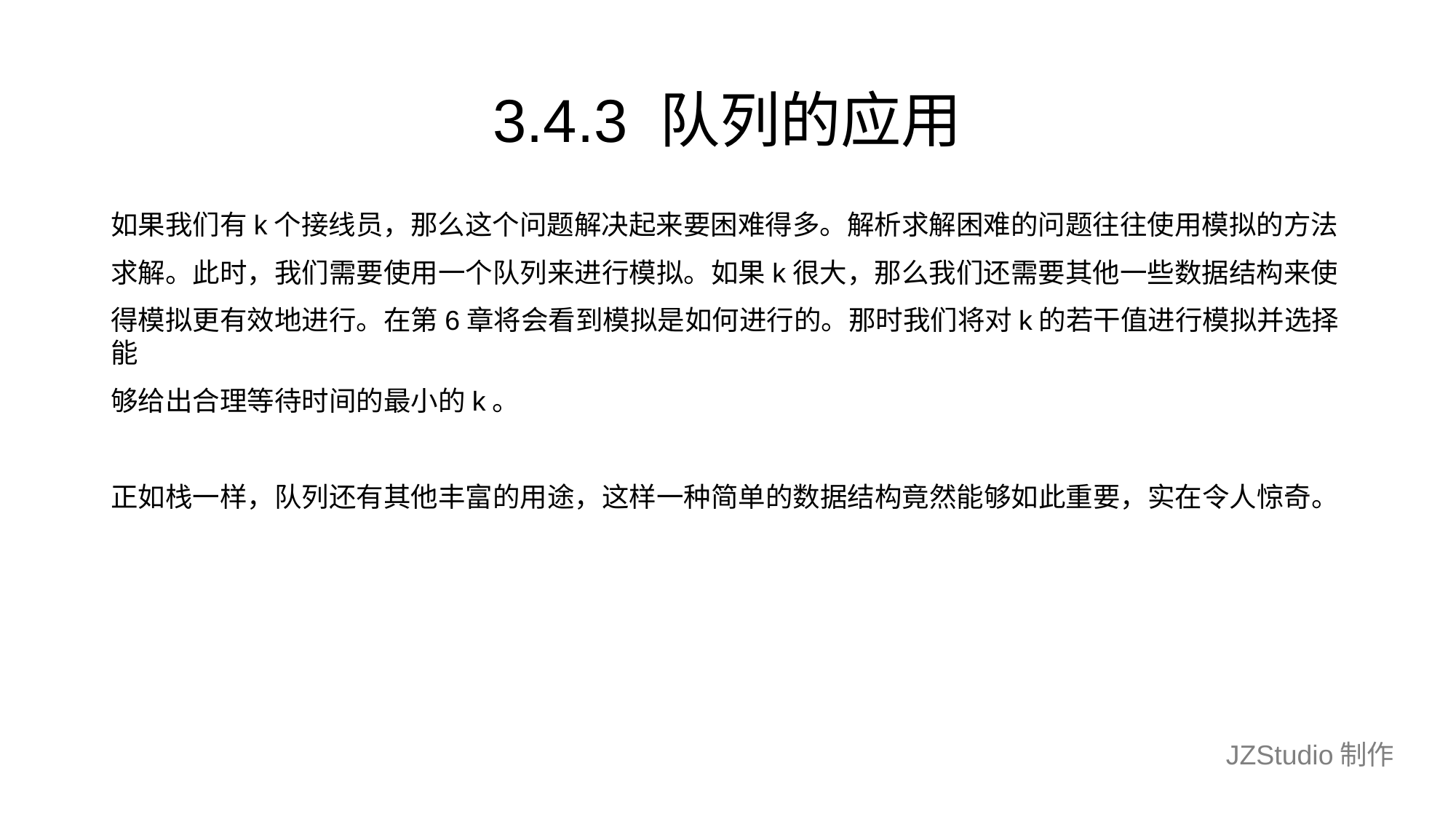

# 3.4.3 队列的应用
如果我们有k个接线员，那么这个问题解决起来要困难得多。解析求解困难的问题往往使用模拟的方法
求解。此时，我们需要使用一个队列来进行模拟。如果k很大，那么我们还需要其他一些数据结构来使
得模拟更有效地进行。在第6章将会看到模拟是如何进行的。那时我们将对k的若干值进行模拟并选择能
够给出合理等待时间的最小的k。

正如栈一样，队列还有其他丰富的用途，这样一种简单的数据结构竟然能够如此重要，实在令人惊奇。